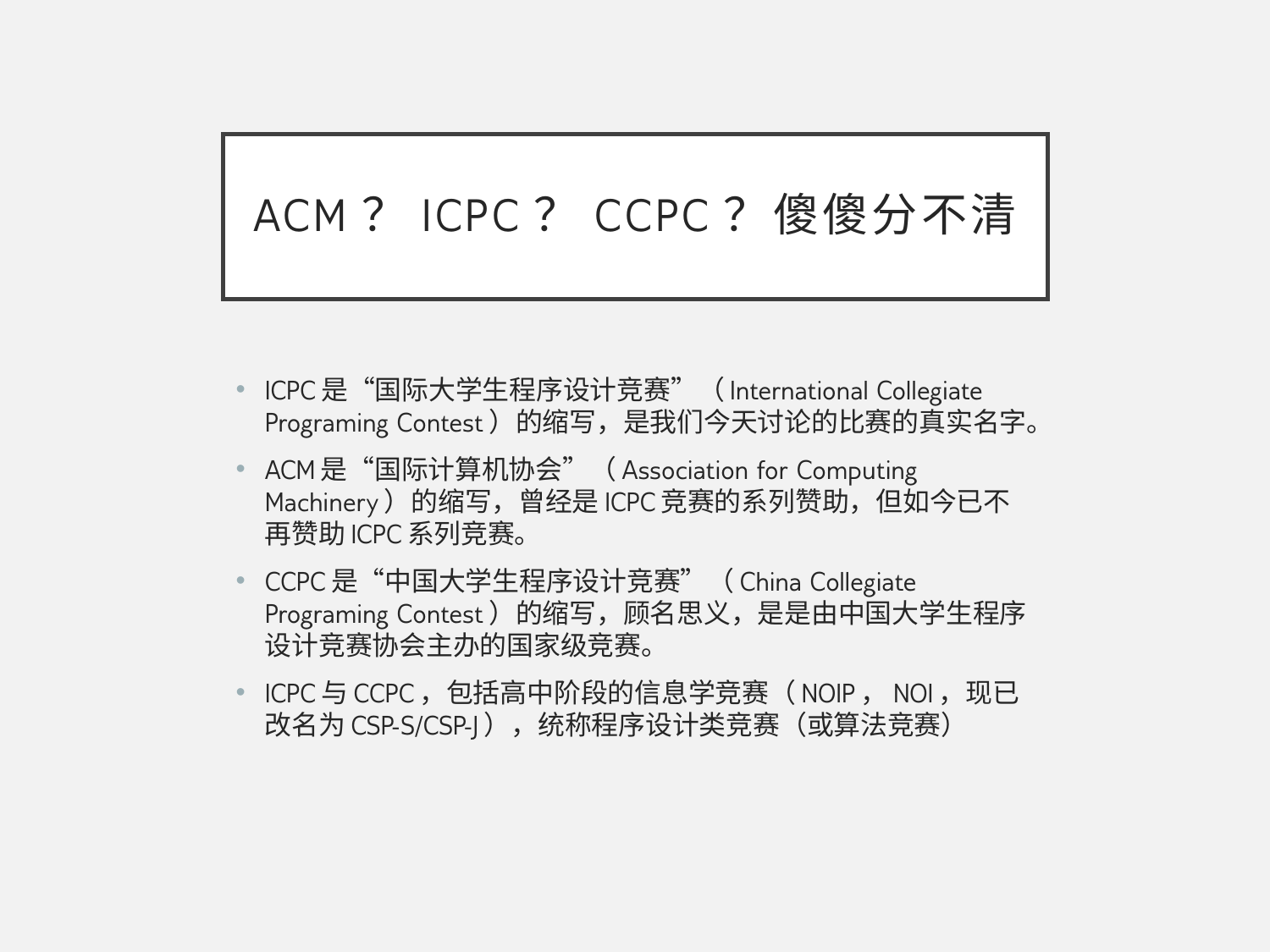

# ACM？ICPC？CCPC？傻傻分不清
ICPC是“国际大学生程序设计竞赛”（International Collegiate Programing Contest）的缩写，是我们今天讨论的比赛的真实名字。
ACM是“国际计算机协会”（Association for Computing Machinery）的缩写，曾经是ICPC竞赛的系列赞助，但如今已不再赞助ICPC系列竞赛。
CCPC是“中国大学生程序设计竞赛”（China Collegiate Programing Contest）的缩写，顾名思义，是是由中国大学生程序设计竞赛协会主办的国家级竞赛。
ICPC与CCPC，包括高中阶段的信息学竞赛（NOIP，NOI，现已改名为CSP-S/CSP-J），统称程序设计类竞赛（或算法竞赛）